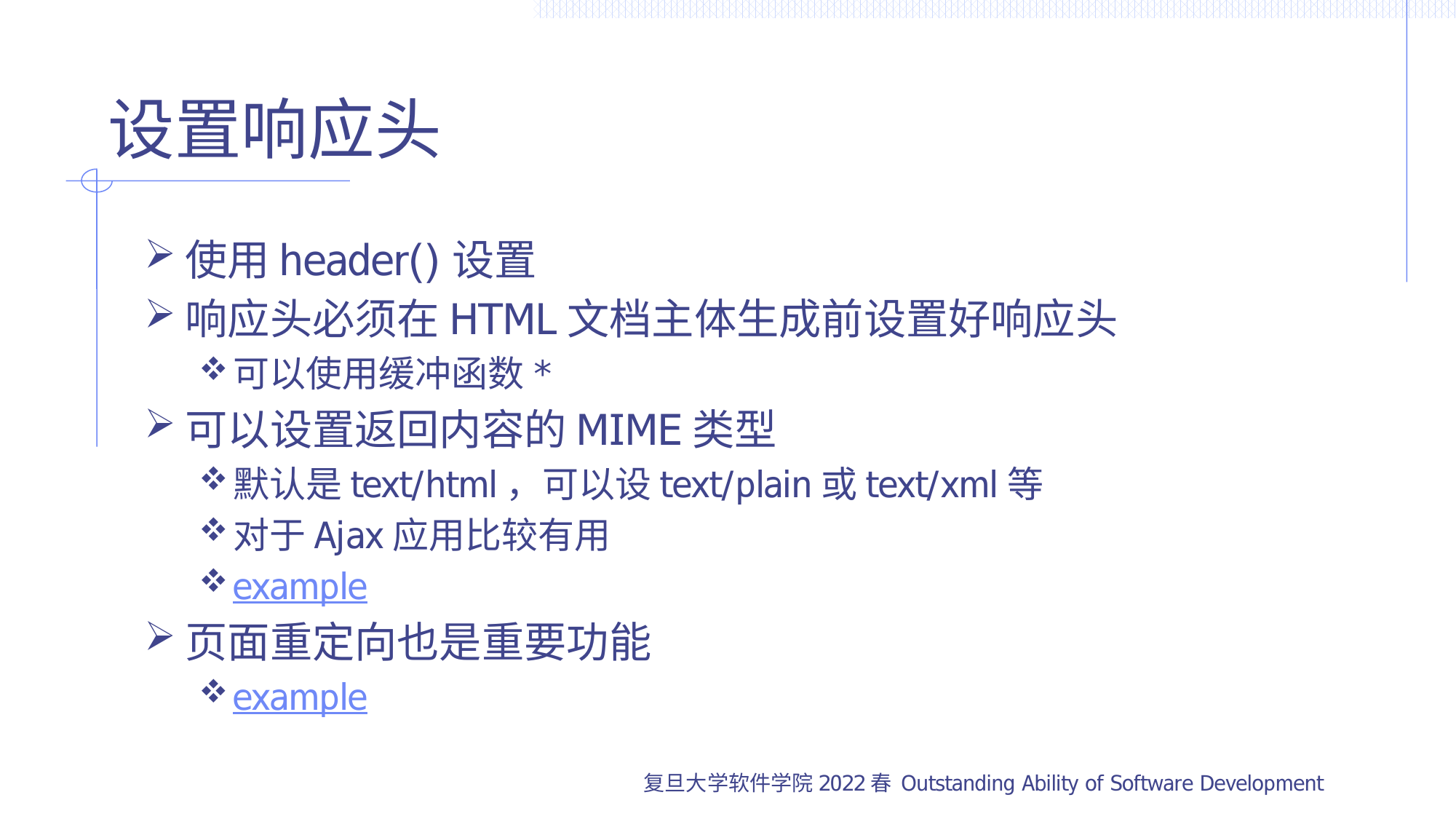

# 设置响应头
使用header()设置
响应头必须在HTML文档主体生成前设置好响应头
可以使用缓冲函数*
可以设置返回内容的MIME类型
默认是text/html，可以设text/plain或text/xml等
对于Ajax应用比较有用
example
页面重定向也是重要功能
example